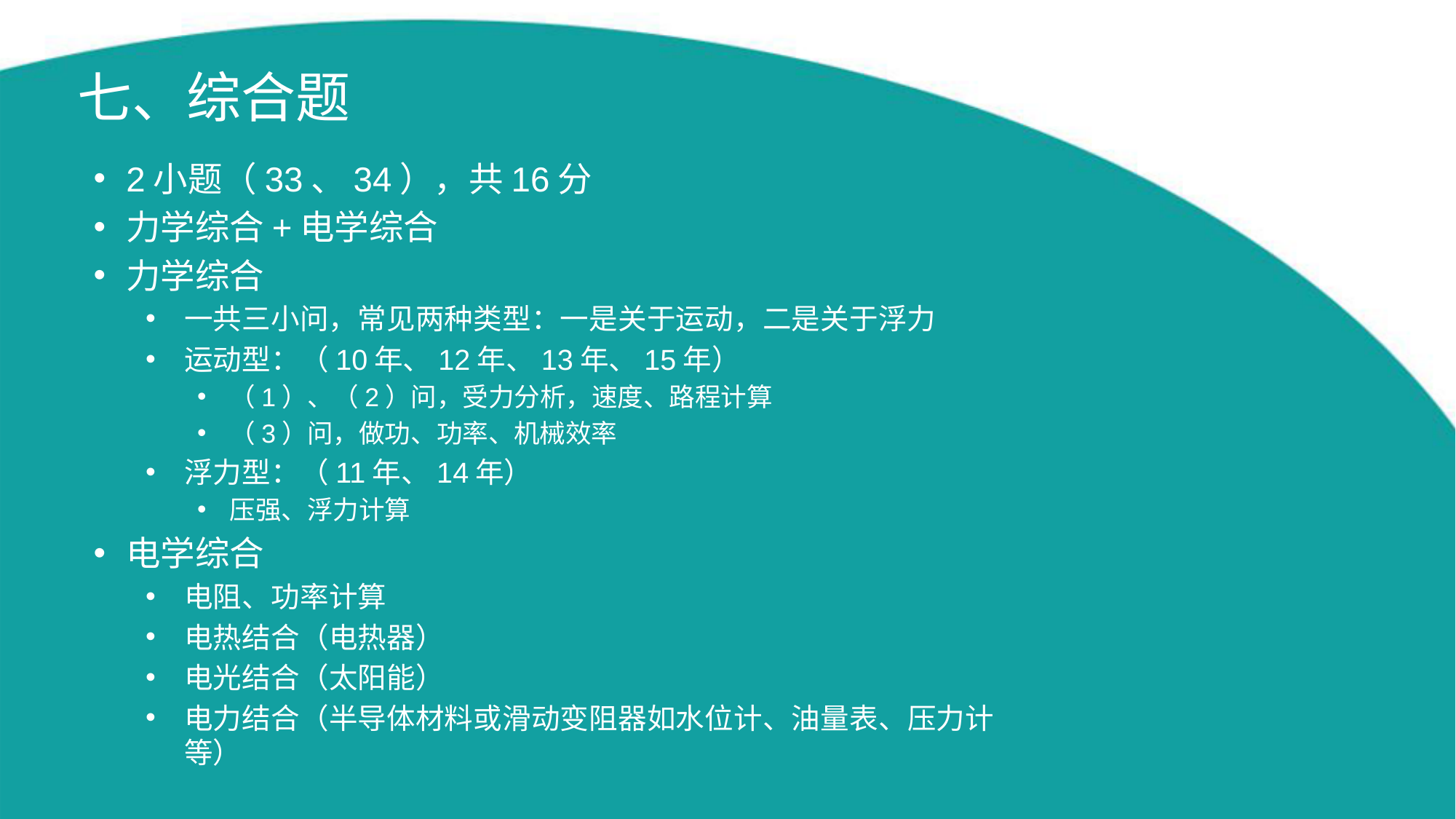

# 七、综合题
2小题（33、34），共16分
力学综合+电学综合
力学综合
一共三小问，常见两种类型：一是关于运动，二是关于浮力
运动型：（10年、12年、13年、15年）
（1）、（2）问，受力分析，速度、路程计算
（3）问，做功、功率、机械效率
浮力型：（11年、14年）
压强、浮力计算
电学综合
电阻、功率计算
电热结合（电热器）
电光结合（太阳能）
电力结合（半导体材料或滑动变阻器如水位计、油量表、压力计等）